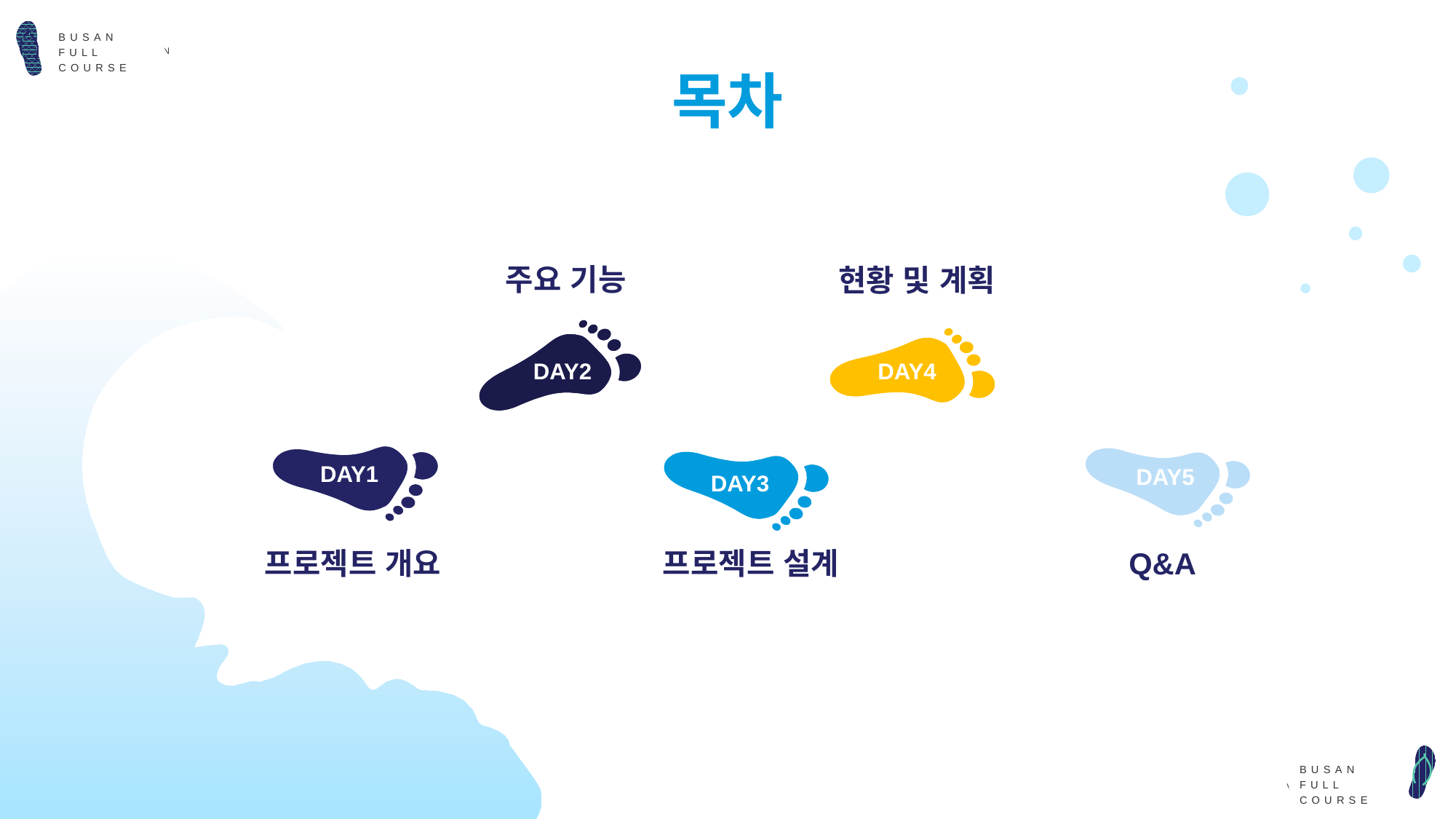

BUSAN
FULL COURSE
# 목차

주요 기능
현황 및 계획

DAY2
DAY4

YYYY

DAY1
DAY5
DAY3
YYYY
YYYY
YYYY
프로젝트 개요

프로젝트 설계

Q&A
BUSAN
FULL COURSE